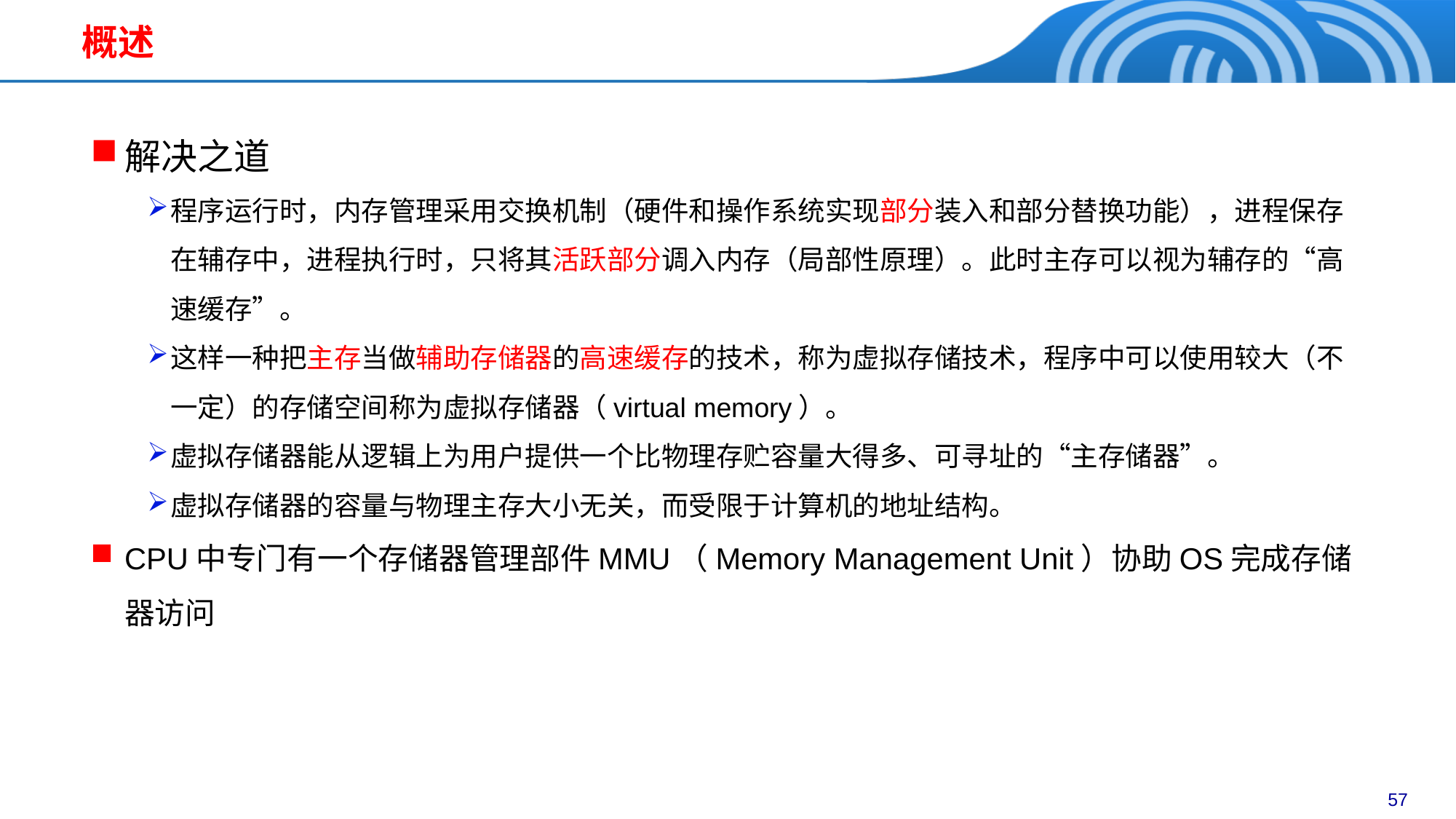

# 概述
解决之道
程序运行时，内存管理采用交换机制（硬件和操作系统实现部分装入和部分替换功能），进程保存在辅存中，进程执行时，只将其活跃部分调入内存（局部性原理）。此时主存可以视为辅存的“高速缓存”。
这样一种把主存当做辅助存储器的高速缓存的技术，称为虚拟存储技术，程序中可以使用较大（不一定）的存储空间称为虚拟存储器（virtual memory）。
虚拟存储器能从逻辑上为用户提供一个比物理存贮容量大得多、可寻址的“主存储器”。
虚拟存储器的容量与物理主存大小无关，而受限于计算机的地址结构。
CPU中专门有一个存储器管理部件MMU（Memory Management Unit）协助OS完成存储器访问